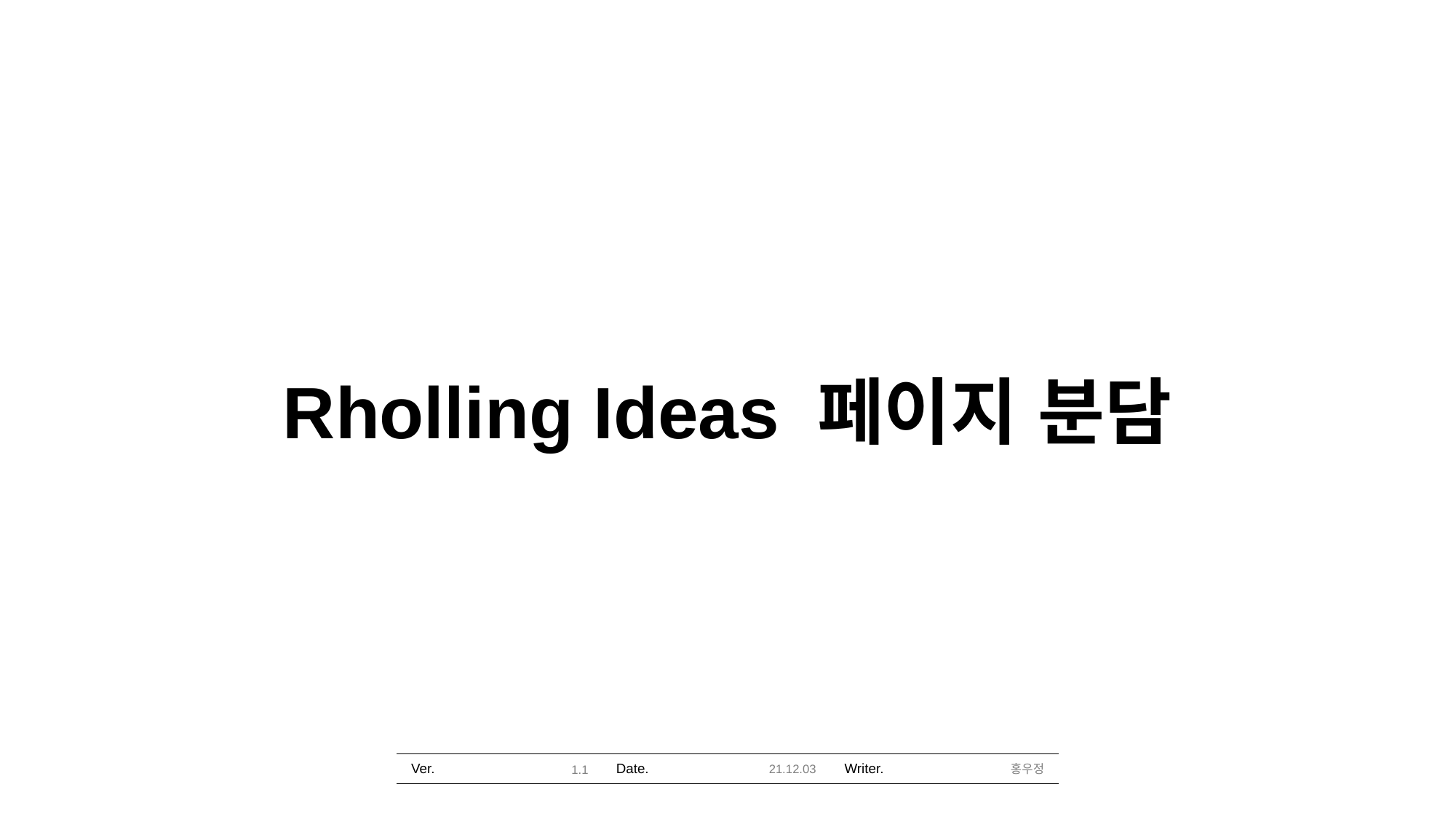

# Rholling Ideas 페이지 분담
21.12.03
홍우정
1.1